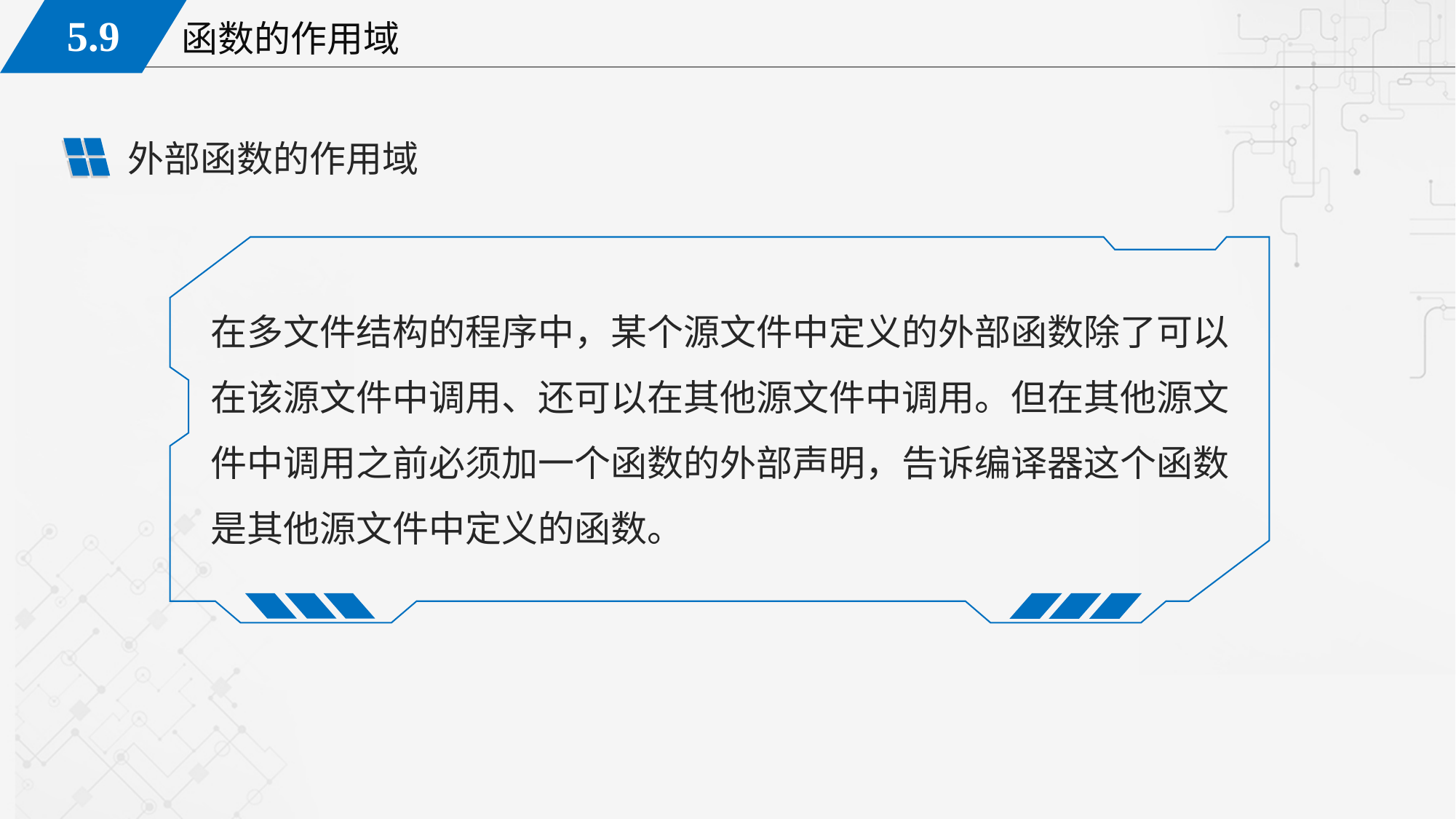

外部函数的作用域

在多文件结构的程序中，某个源文件中定义的外部函数除了可以在该源文件中调用、还可以在其他源文件中调用。但在其他源文件中调用之前必须加一个函数的外部声明，告诉编译器这个函数是其他源文件中定义的函数。